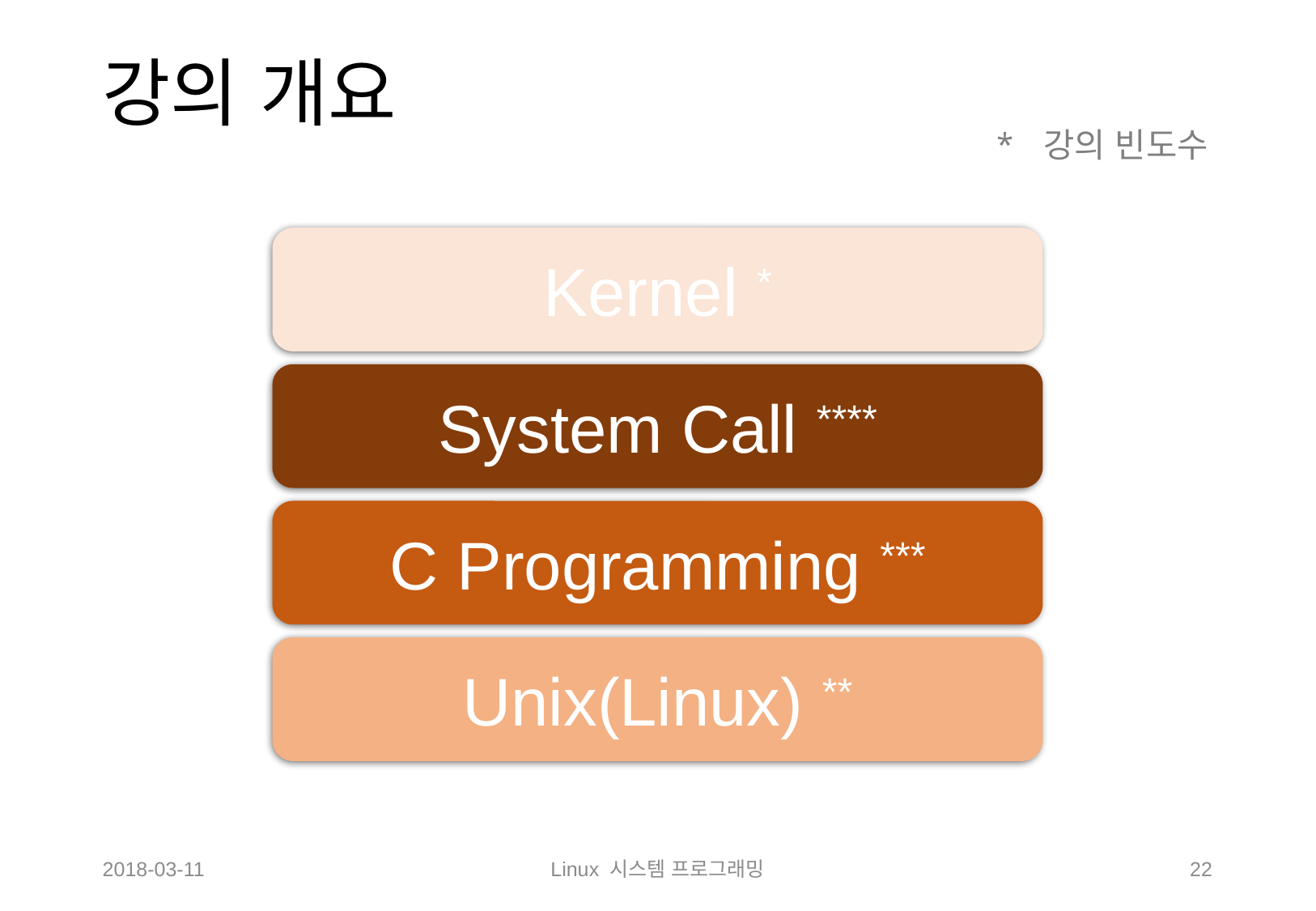

# 강의 개요
* 강의 빈도수
Kernel *
System Call ****
C Programming ***
Unix(Linux) **
2018-03-11
Linux 시스템 프로그래밍
22